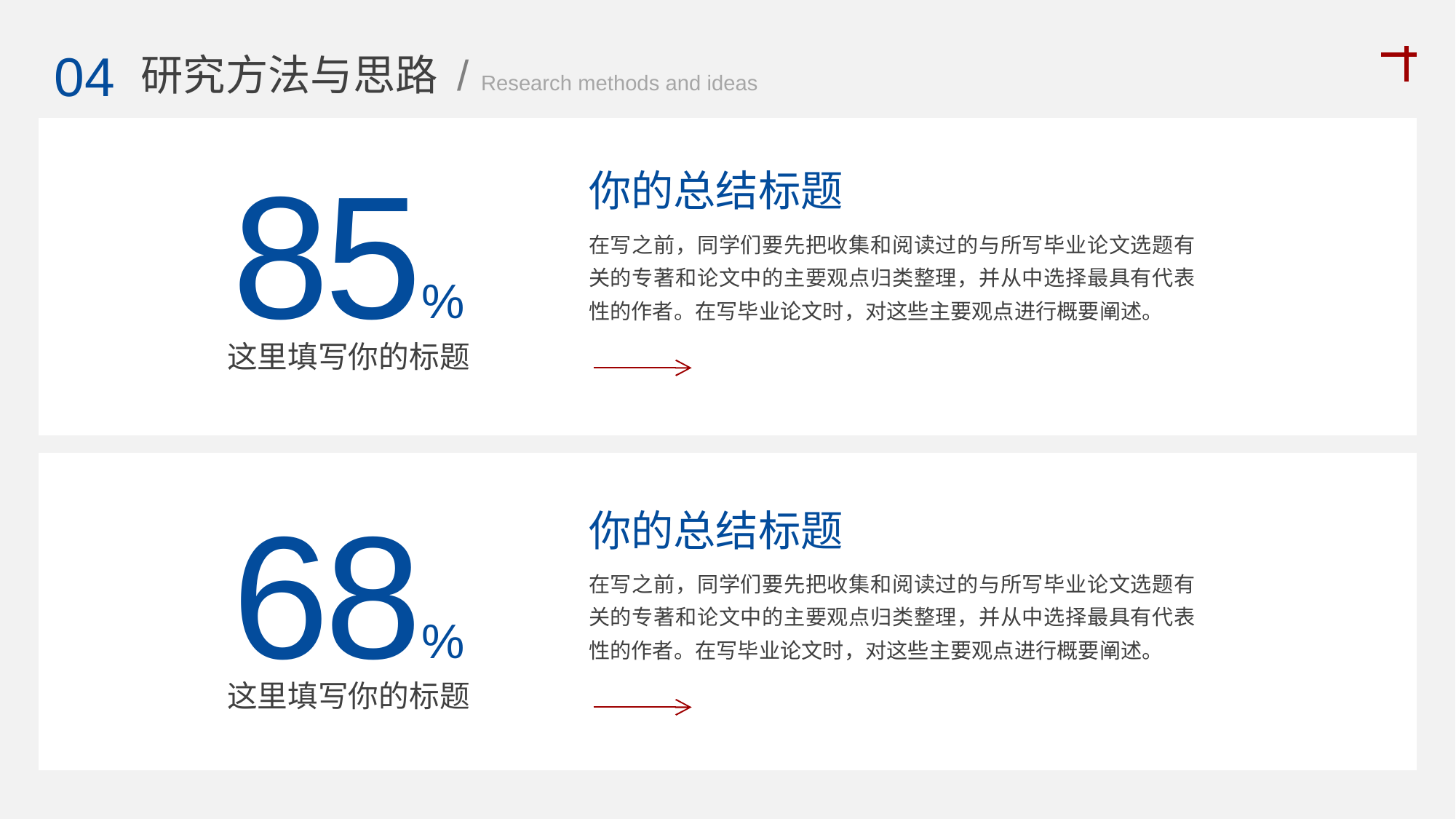

04
研究方法与思路 /
Research methods and ideas

85%
你的总结标题
在写之前，同学们要先把收集和阅读过的与所写毕业论文选题有关的专著和论文中的主要观点归类整理，并从中选择最具有代表性的作者。在写毕业论文时，对这些主要观点进行概要阐述。
这里填写你的标题

68%
你的总结标题
在写之前，同学们要先把收集和阅读过的与所写毕业论文选题有关的专著和论文中的主要观点归类整理，并从中选择最具有代表性的作者。在写毕业论文时，对这些主要观点进行概要阐述。
这里填写你的标题